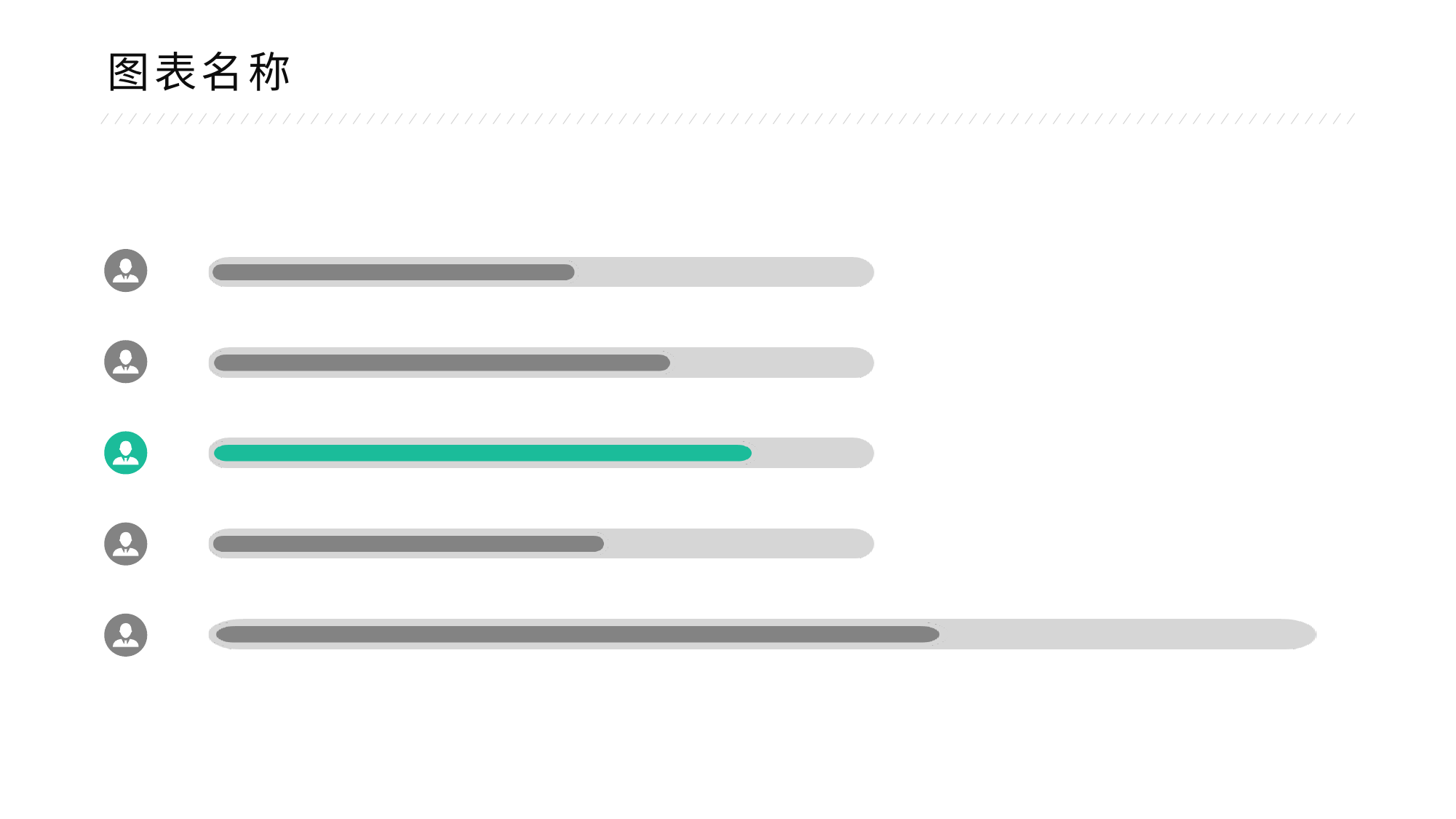

图表名称

### Chart

| Category | 列2 | 2018 |
|---|---|---|
| 项目五 | 333.0 | 222.0 |
| 项目四 | 200.0 | 120.0 |
| 项目三 | 200.0 | 165.0 |
| 项目二 | 200.0 | 140.0 |
| 项目一 | 200.0 | 111.0 |